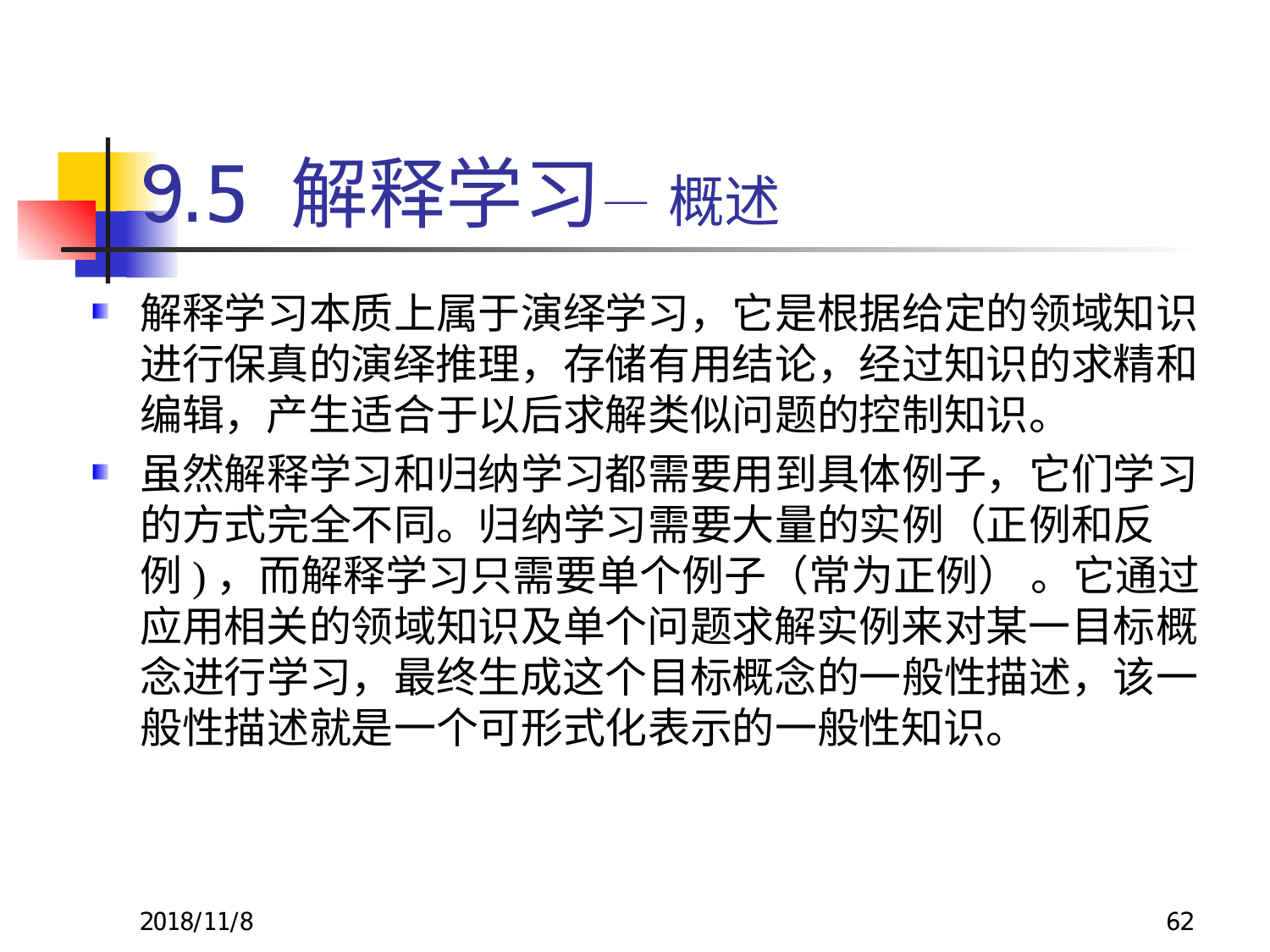

# 9.5 解释学习— 概述
解释学习本质上属于演绎学习，它是根据给定的领域知识进行保真的演绎推理，存储有用结论，经过知识的求精和编辑，产生适合于以后求解类似问题的控制知识。
虽然解释学习和归纳学习都需要用到具体例子，它们学习的方式完全不同。归纳学习需要大量的实例（正例和反例)，而解释学习只需要单个例子（常为正例） 。它通过应用相关的领域知识及单个问题求解实例来对某一目标概念进行学习，最终生成这个目标概念的一般性描述，该一般性描述就是一个可形式化表示的一般性知识。

2018/11/8
62